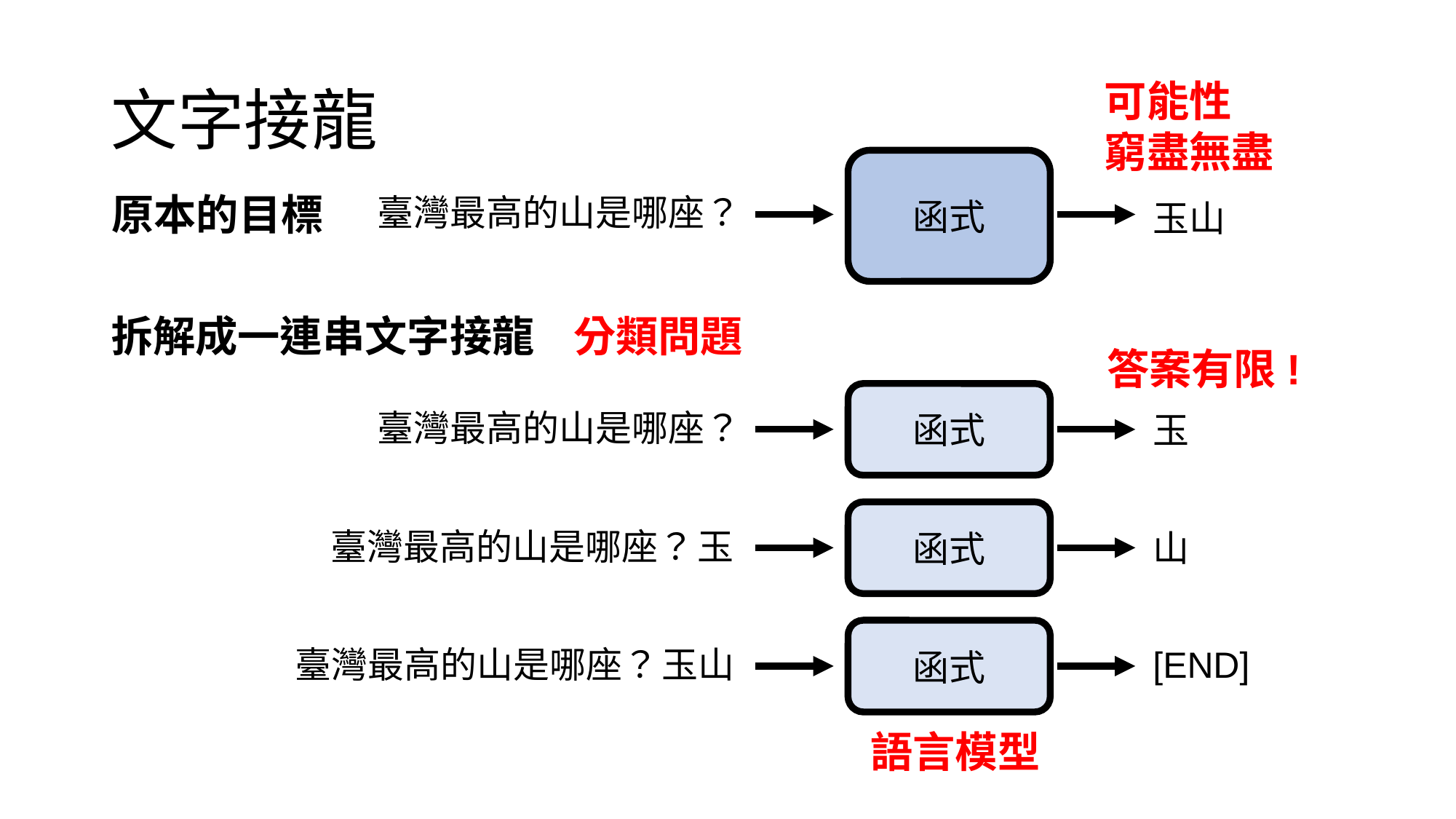

# 文字接龍
可能性
窮盡無盡
函式
原本的目標
臺灣最高的山是哪座？
玉山
拆解成一連串文字接龍
分類問題
答案有限!
函式
臺灣最高的山是哪座？
玉
函式
臺灣最高的山是哪座？
玉
山
函式
[END]
臺灣最高的山是哪座？
玉山
語言模型